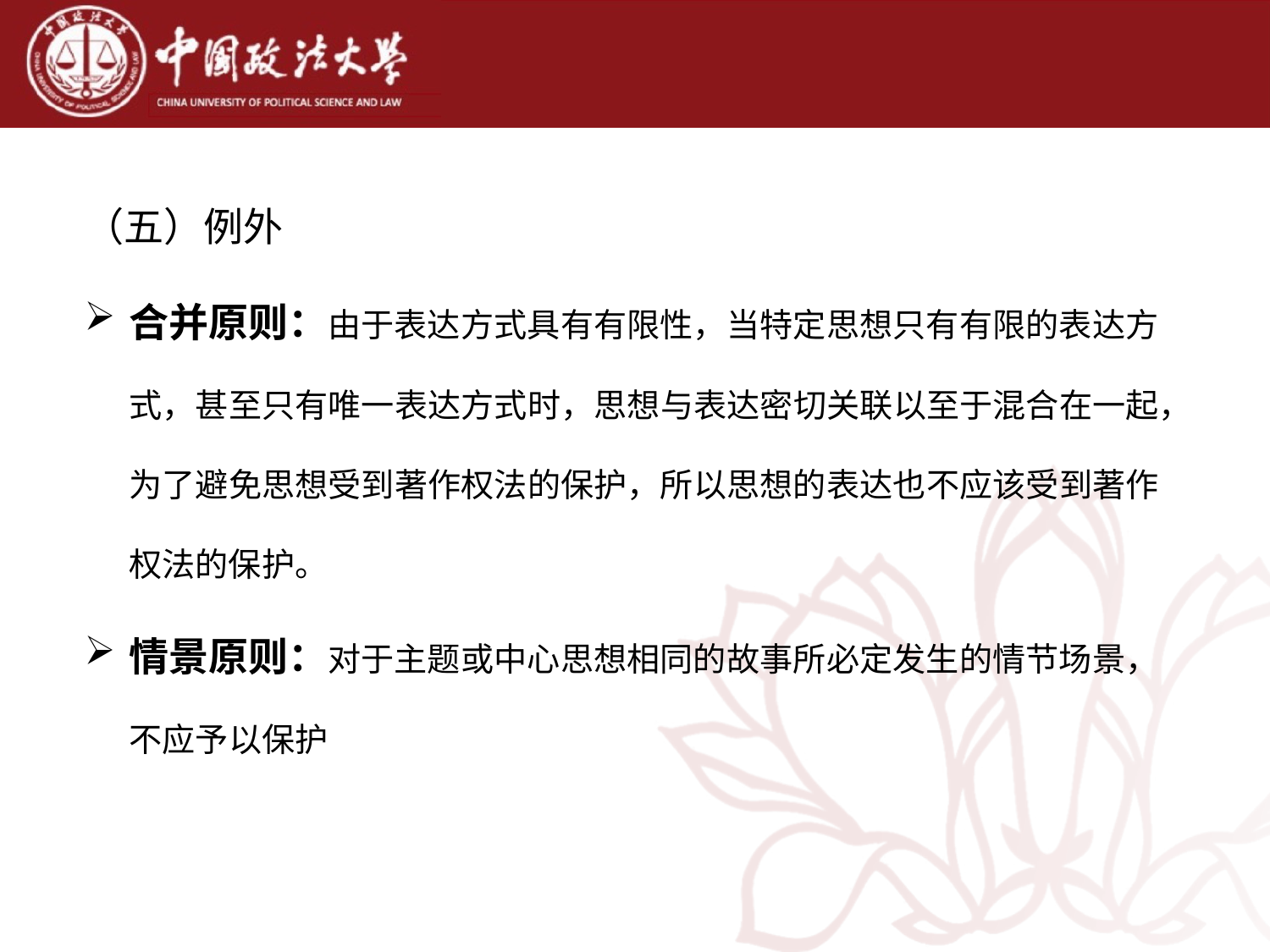

（五）例外
合并原则：由于表达方式具有有限性，当特定思想只有有限的表达方式，甚至只有唯一表达方式时，思想与表达密切关联以至于混合在一起，为了避免思想受到著作权法的保护，所以思想的表达也不应该受到著作权法的保护。
情景原则：对于主题或中心思想相同的故事所必定发生的情节场景，不应予以保护